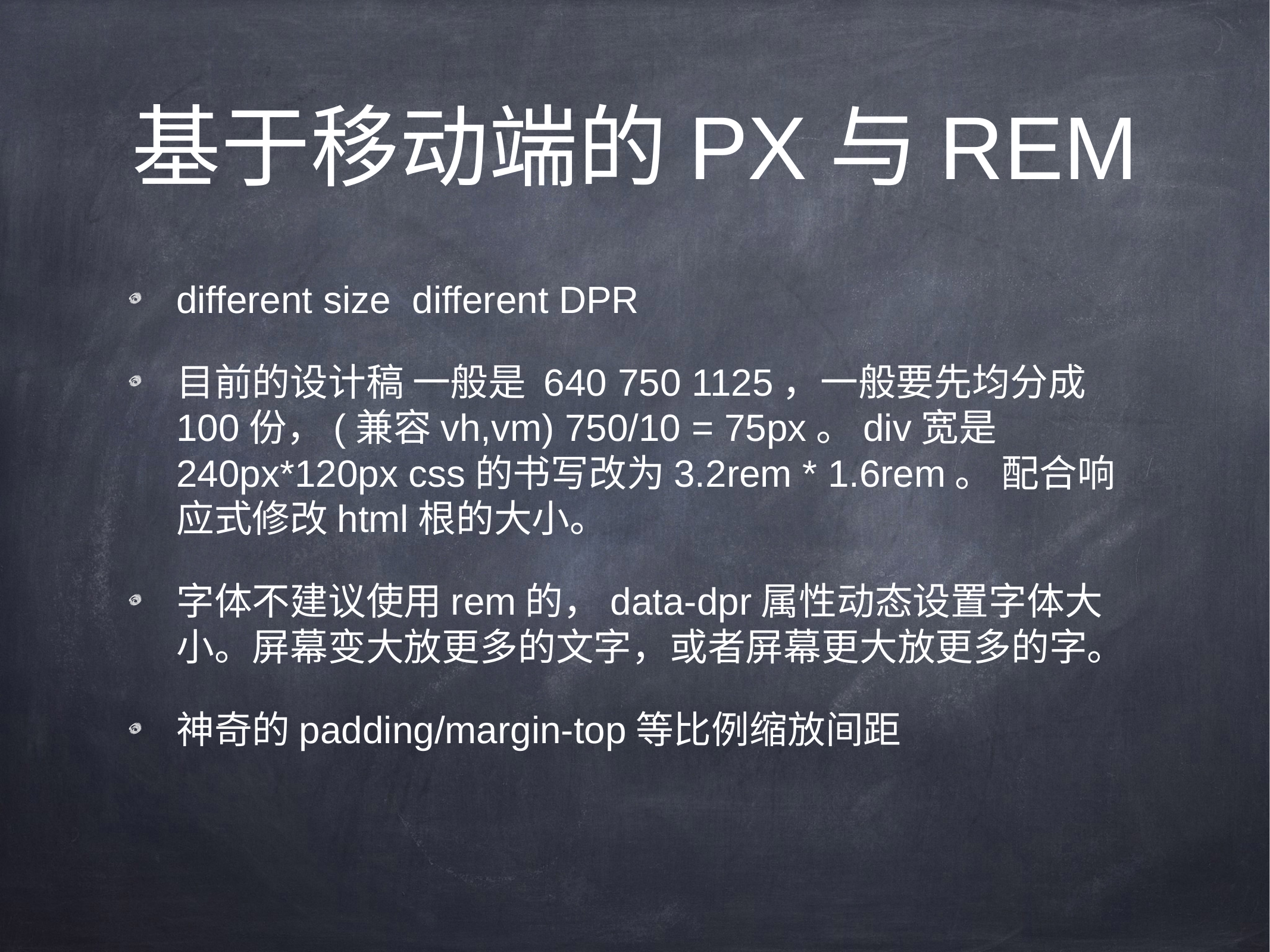

# 基于移动端的PX与REM
different size  different DPR
目前的设计稿 一般是 640 750 1125，一般要先均分成100份，(兼容vh,vm) 750/10 = 75px。div宽是240px*120px css的书写改为3.2rem * 1.6rem。 配合响应式修改html根的大小。
字体不建议使用rem的，data-dpr属性动态设置字体大小。屏幕变大放更多的文字，或者屏幕更大放更多的字。
神奇的padding/margin-top等比例缩放间距